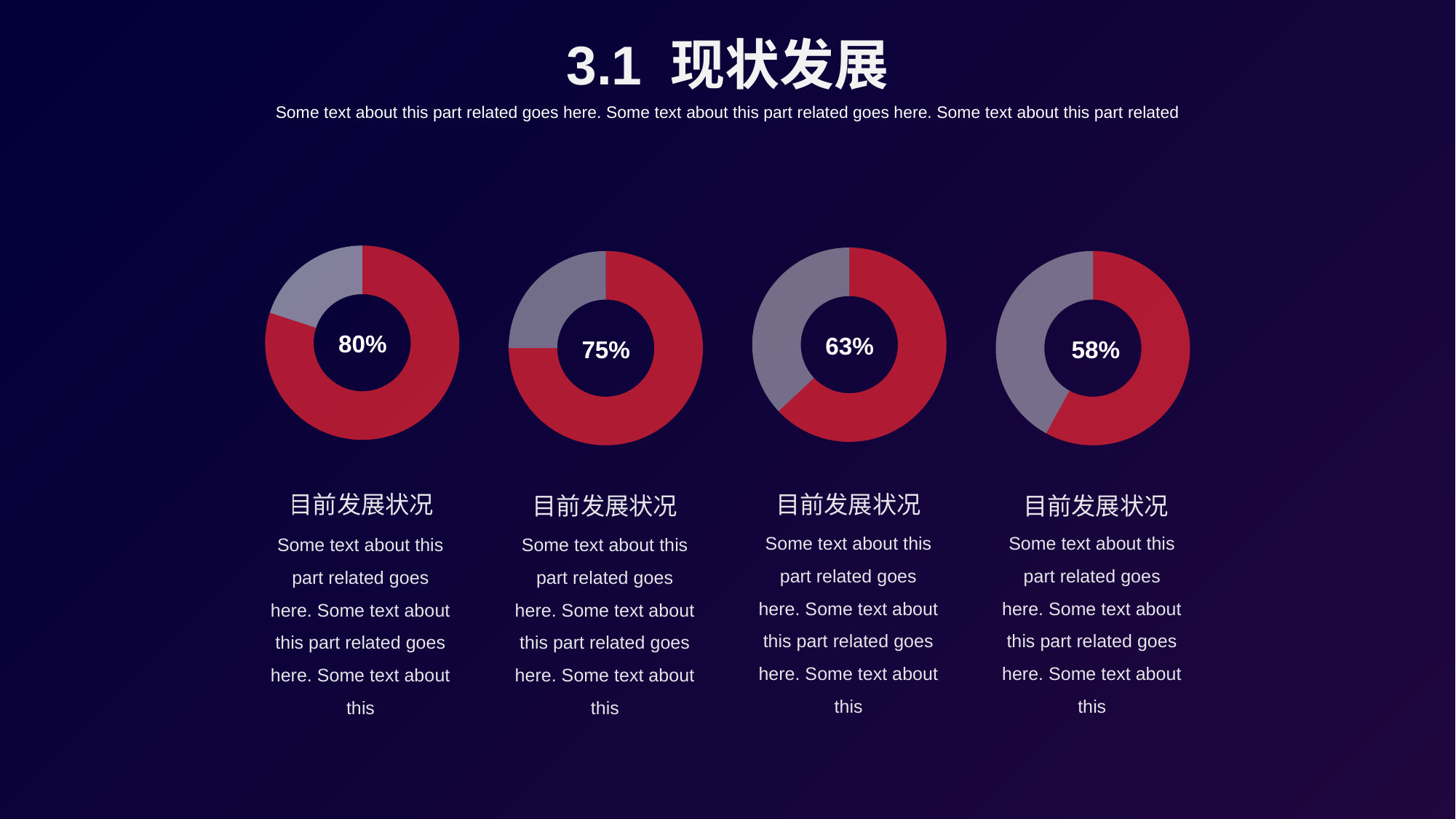

3.1 现状发展
Some text about this part related goes here. Some text about this part related goes here. Some text about this part related

### Chart

| Category | 销售额 |
|---|---|
| 第一季度 | 8.0 |
| 第二季度 | 2.0 |

### Chart

| Category | 销售额 |
|---|---|
| 第一季度 | 6.3 |
| 第二季度 | 3.7 |

### Chart

| Category | 销售额 |
|---|---|
| 第一季度 | 5.8 |
| 第二季度 | 4.2 |

### Chart

| Category | 销售额 |
|---|---|
| 第一季度 | 7.5 |
| 第二季度 | 2.5 |
80%
63%
58%
75%
目前发展状况
Some text about this part related goes here. Some text about this part related goes here. Some text about this
目前发展状况
Some text about this part related goes here. Some text about this part related goes here. Some text about this
目前发展状况
Some text about this part related goes here. Some text about this part related goes here. Some text about this
目前发展状况
Some text about this part related goes here. Some text about this part related goes here. Some text about this